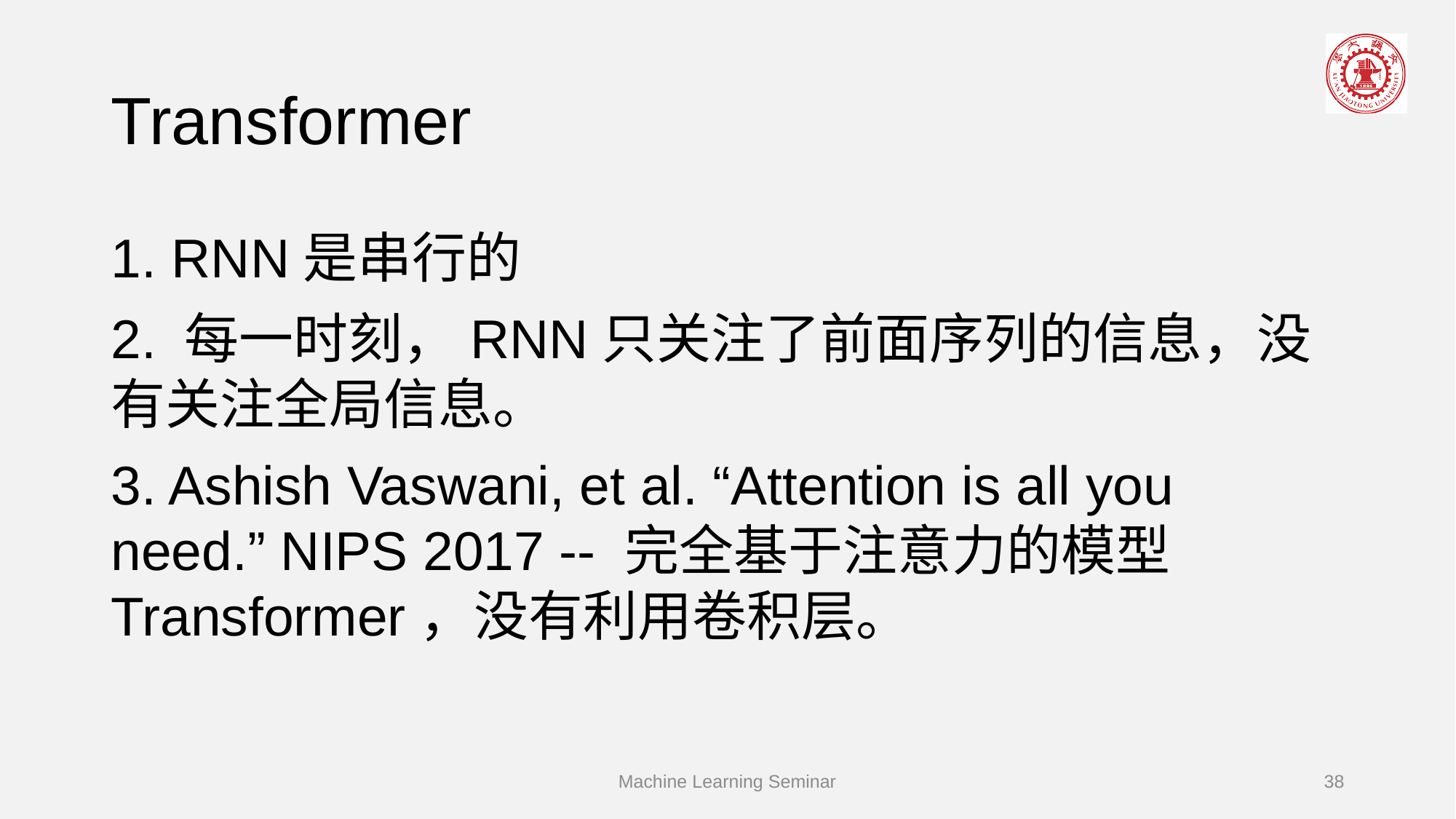

# Transformer
1. RNN是串行的
2. 每一时刻，RNN只关注了前面序列的信息，没有关注全局信息。
3. Ashish Vaswani, et al. “Attention is all you need.” NIPS 2017 -- 完全基于注意力的模型Transformer，没有利用卷积层。
Machine Learning Seminar
38